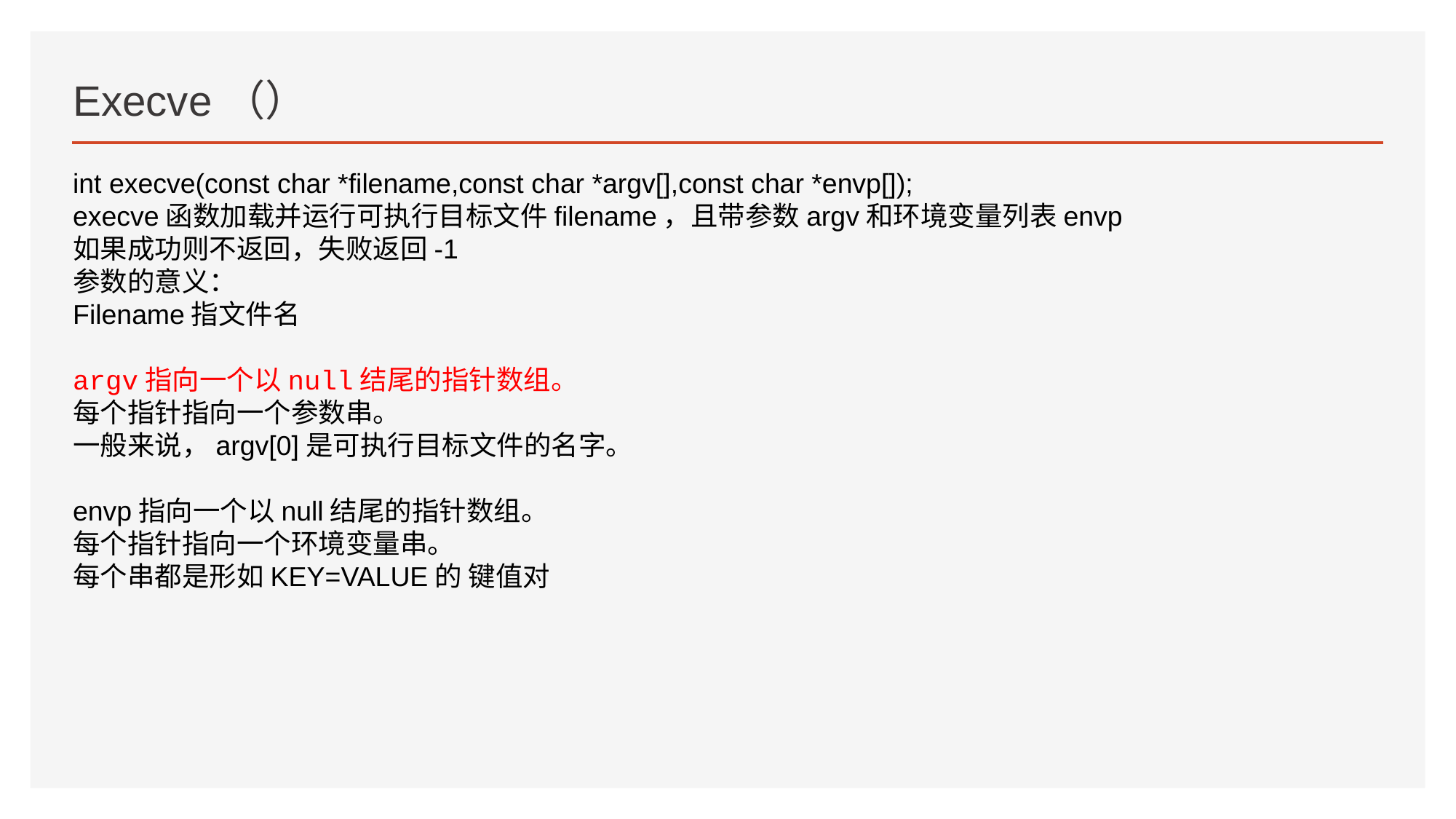

# Execve（）
int execve(const char *filename,const char *argv[],const char *envp[]);
execve函数加载并运行可执行目标文件filename，且带参数argv和环境变量列表envp
如果成功则不返回，失败返回-1
参数的意义：
Filename指文件名

argv指向一个以null结尾的指针数组。
每个指针指向一个参数串。
一般来说，argv[0]是可执行目标文件的名字。

envp指向一个以null结尾的指针数组。
每个指针指向一个环境变量串。
每个串都是形如KEY=VALUE的 键值对